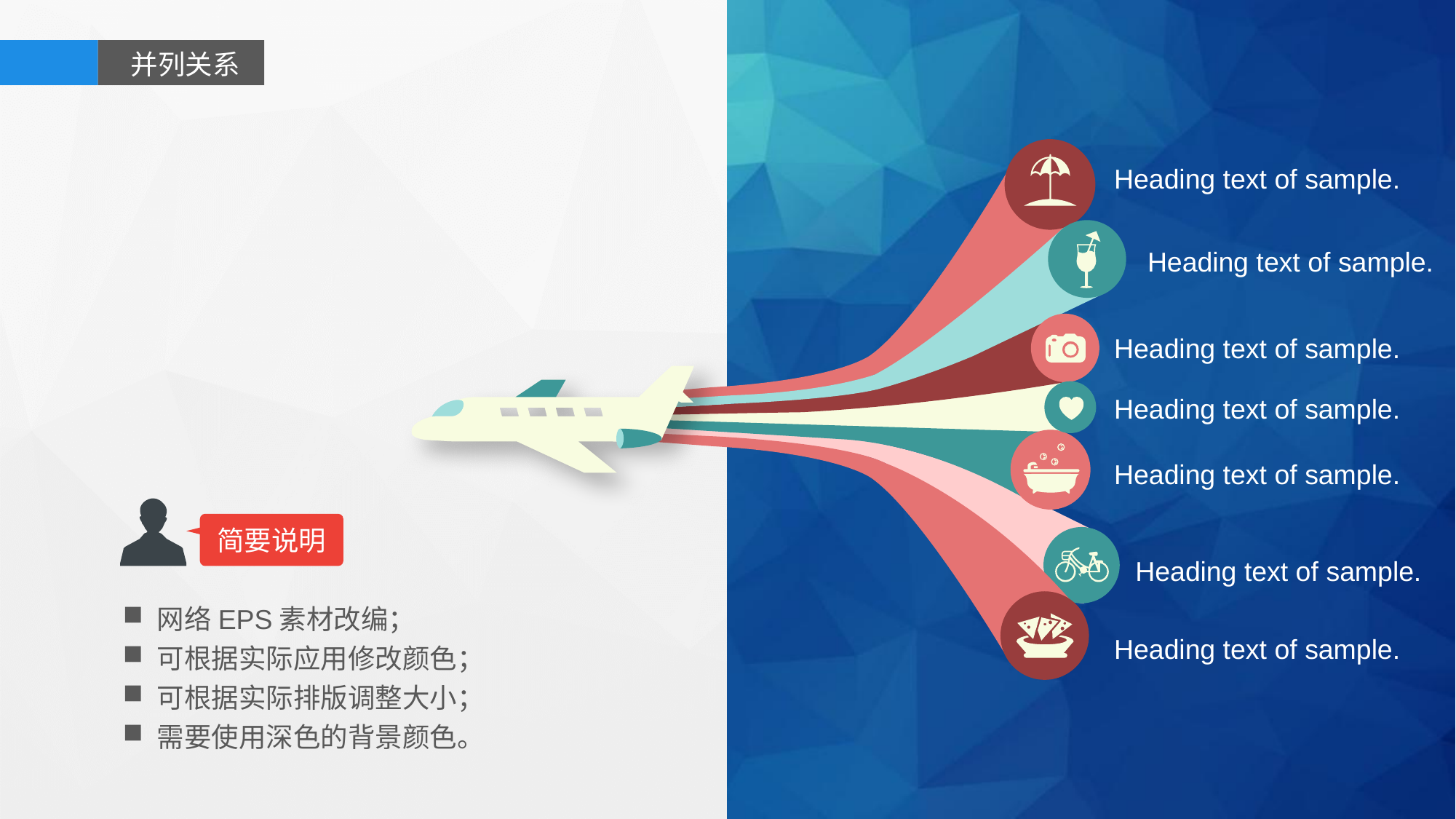

并列关系

Heading text of sample.
Heading text of sample.
Heading text of sample.
Heading text of sample.
Heading text of sample.

简要说明

Heading text of sample.
网络EPS素材改编；
可根据实际应用修改颜色；
可根据实际排版调整大小；
需要使用深色的背景颜色。
Heading text of sample.